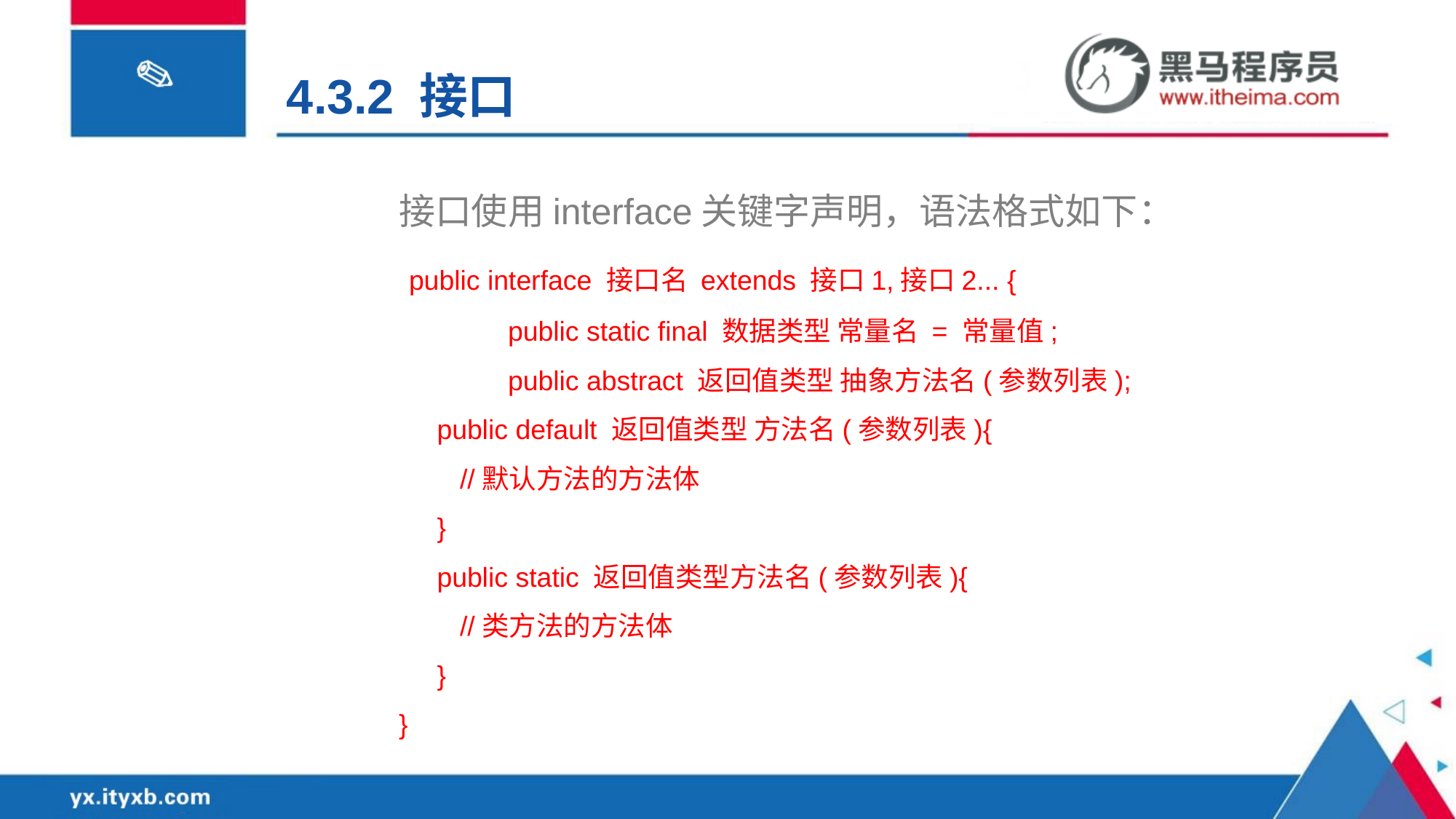

4.3.2 接口
接口使用interface关键字声明，语法格式如下：
 public interface 接口名 extends 接口1,接口2... {
	public static final 数据类型 常量名 = 常量值;
	public abstract 返回值类型 抽象方法名(参数列表);
     public default 返回值类型 方法名(参数列表){
        //默认方法的方法体
     }
     public static 返回值类型方法名(参数列表){
        //类方法的方法体
     }
}